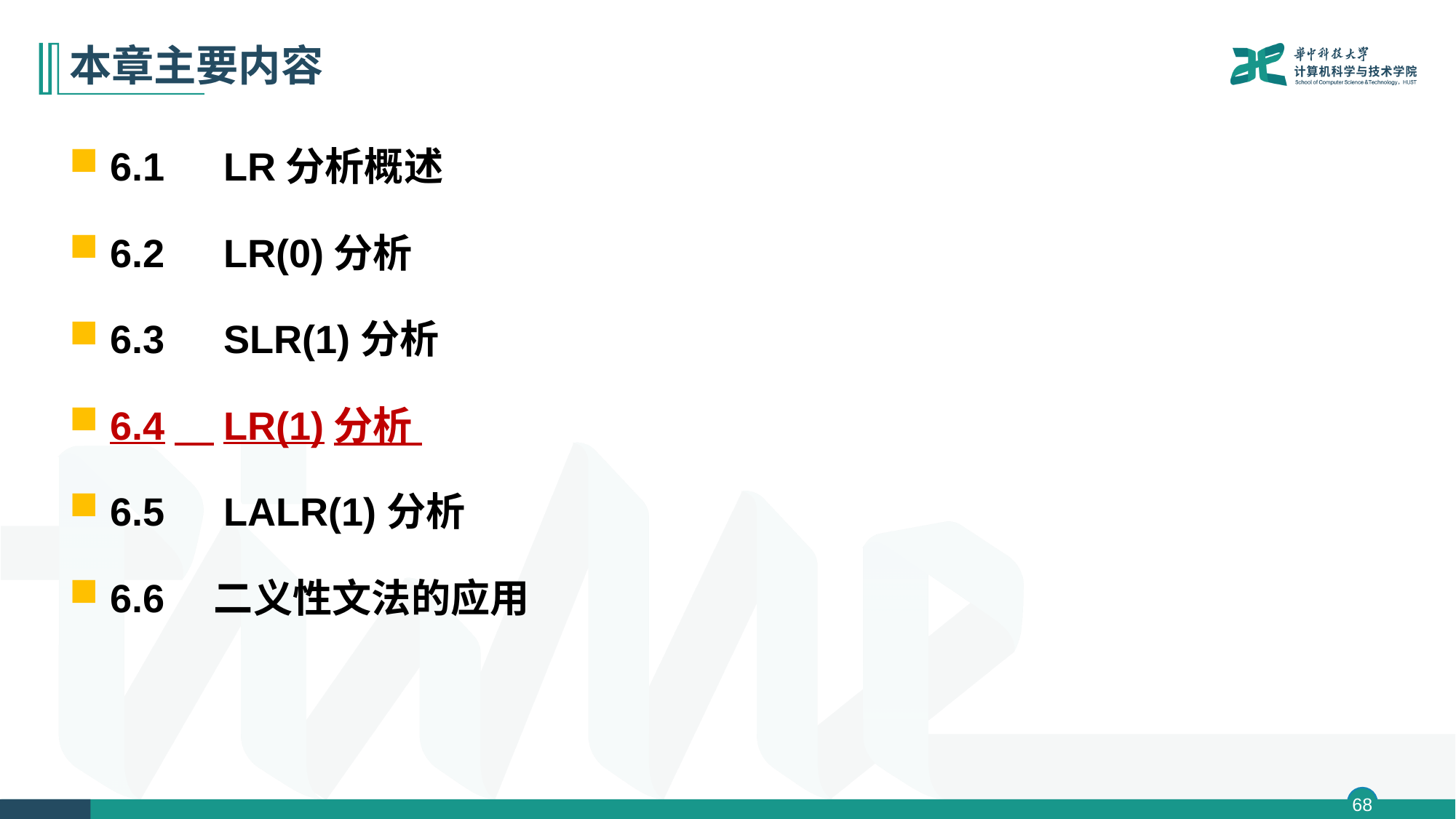

# 本章主要内容
6.1　LR分析概述
6.2　LR(0)分析
6.3　SLR(1)分析
6.4　LR(1)分析
6.5　LALR(1)分析
6.6　二义性文法的应用